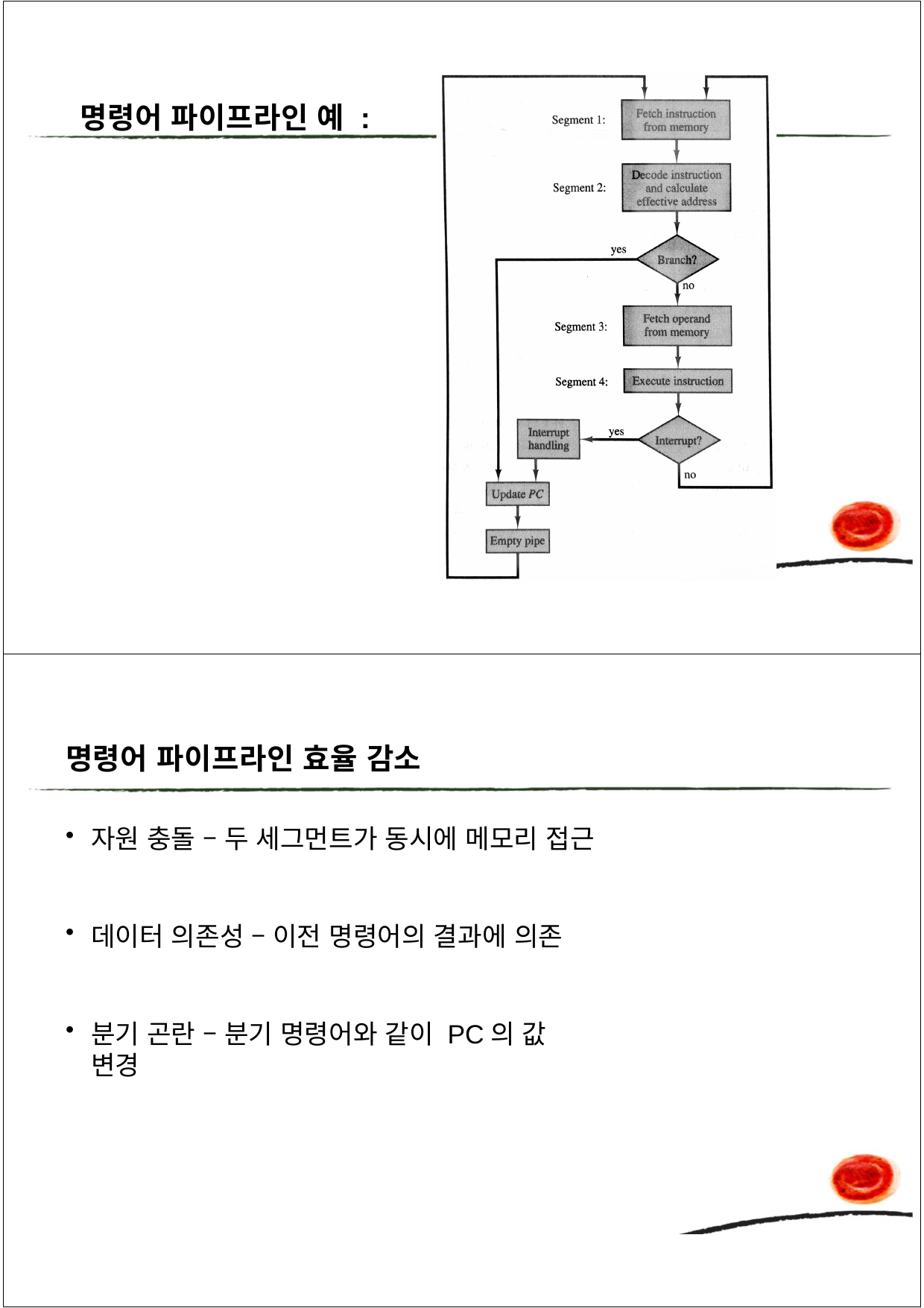

명령어 파이프라인 예 :

명령어 파이프라인 효율 감소

자원 충돌 – 두 세그먼트가 동시에 메모리 접근

데이터 의존성 – 이전 명령어의 결과에 의존

분기 곤란 – 분기 명령어와 같이 PC의 값 변경